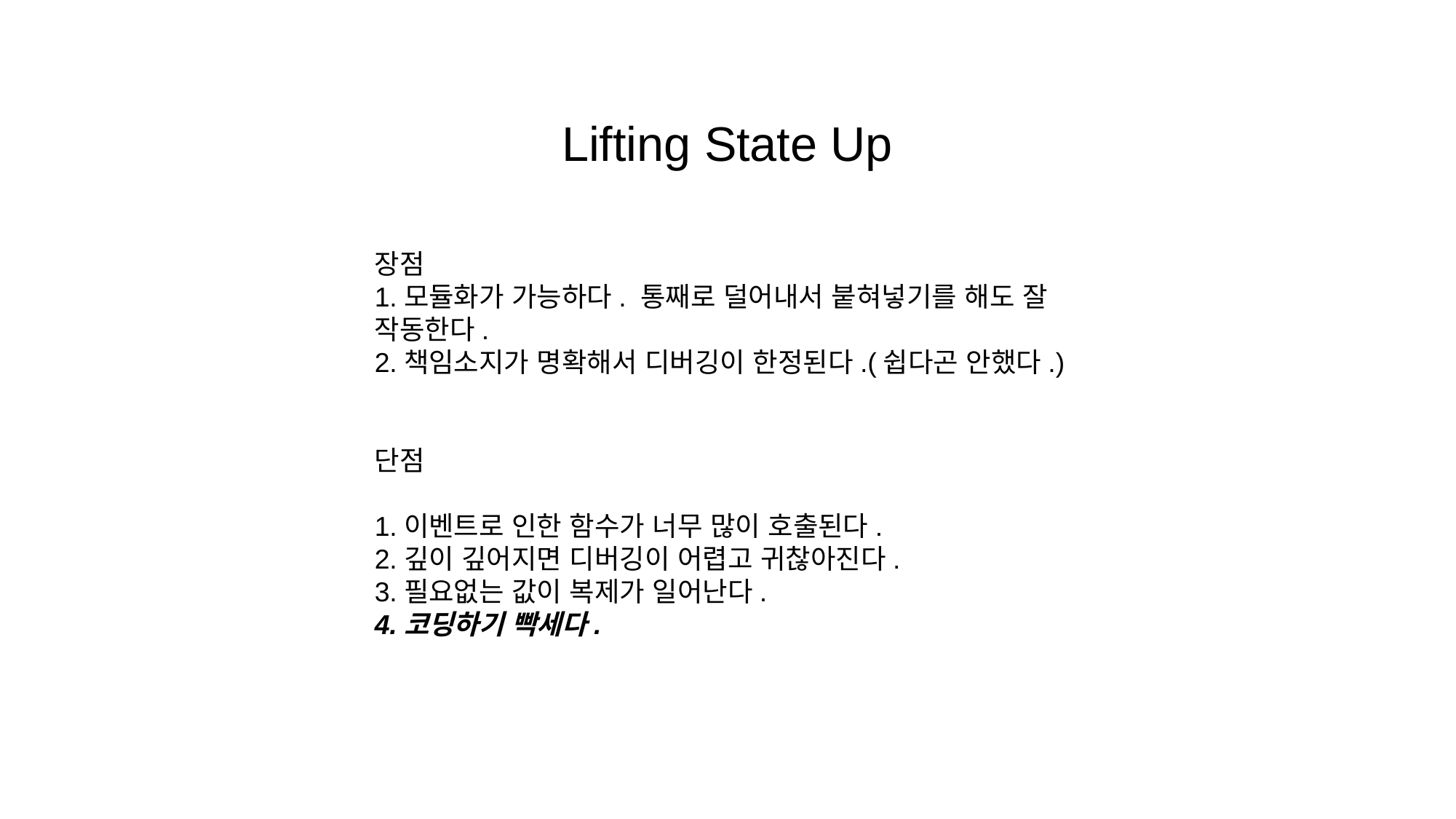

Lifting State Up
장점
1.모듈화가 가능하다. 통째로 덜어내서 붙혀넣기를 해도 잘 작동한다.
2.책임소지가 명확해서 디버깅이 한정된다.(쉽다곤 안했다.)

단점
1.이벤트로 인한 함수가 너무 많이 호출된다.
2.깊이 깊어지면 디버깅이 어렵고 귀찮아진다.
3.필요없는 값이 복제가 일어난다.
4.코딩하기 빡세다.